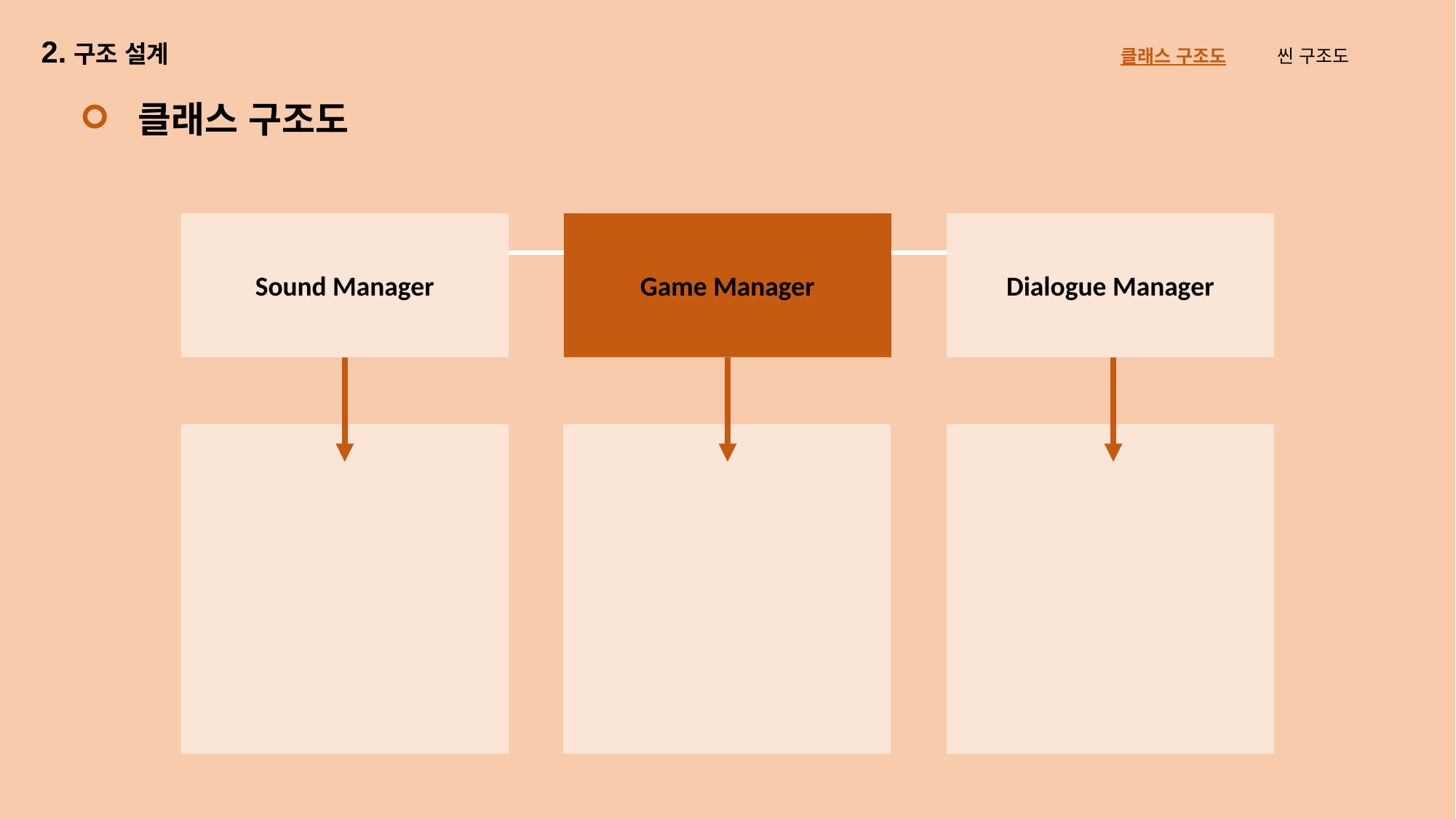

2.구조 설계
클래스 구조도          씬 구조도
클래스 구조도

Sound Manager
Game Manager
Dialogue Manager